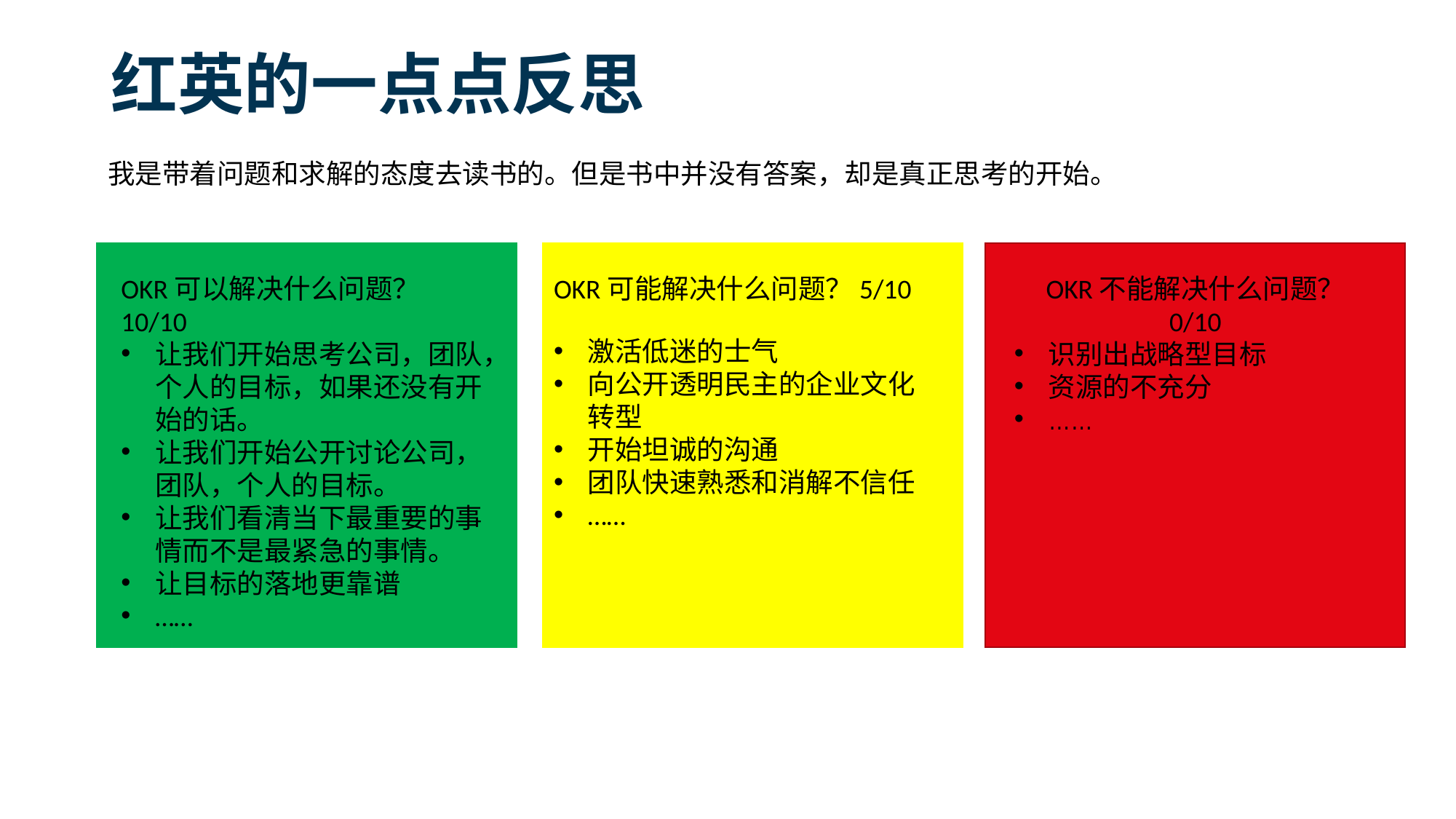

# 红英的一点点反思
我是带着问题和求解的态度去读书的。但是书中并没有答案，却是真正思考的开始。

OKR可能解决什么问题？5/10
激活低迷的士气
向公开透明民主的企业文化转型
开始坦诚的沟通
团队快速熟悉和消解不信任
……

OKR可以解决什么问题？10/10
让我们开始思考公司，团队，个人的目标，如果还没有开始的话。
让我们开始公开讨论公司，团队，个人的目标。
让我们看清当下最重要的事情而不是最紧急的事情。
让目标的落地更靠谱
……

OKR不能解决什么问题？ 0/10
识别出战略型目标
资源的不充分
……